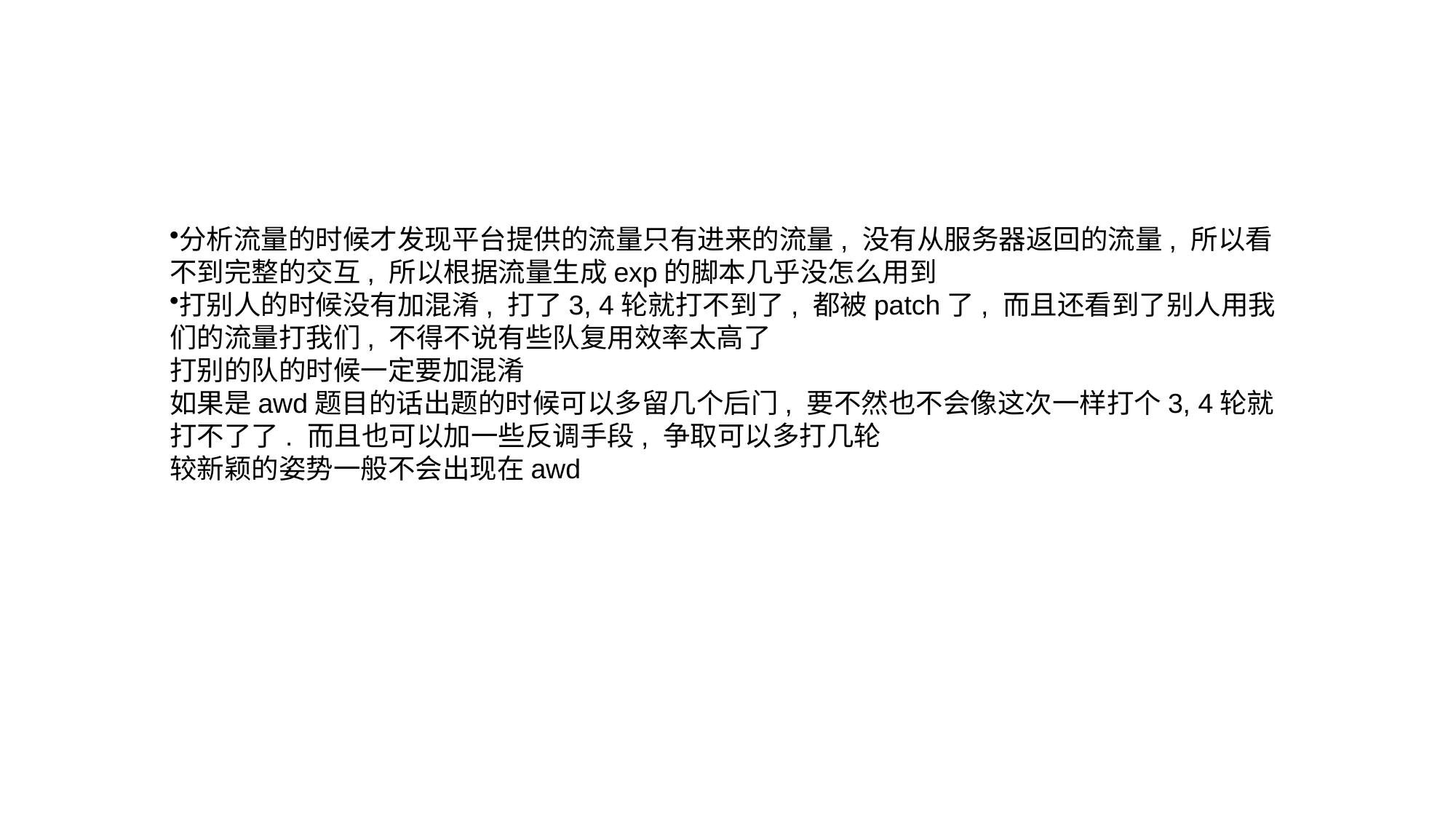

堆利用 | bin

分析流量的时候才发现平台提供的流量只有进来的流量, 没有从服务器返回的流量, 所以看不到完整的交互, 所以根据流量生成exp的脚本几乎没怎么用到
打别人的时候没有加混淆, 打了3, 4轮就打不到了, 都被patch了, 而且还看到了别人用我们的流量打我们, 不得不说有些队复用效率太高了
打别的队的时候一定要加混淆
如果是awd题目的话出题的时候可以多留几个后门, 要不然也不会像这次一样打个3, 4轮就打不了了. 而且也可以加一些反调手段, 争取可以多打几轮
较新颖的姿势一般不会出现在awd